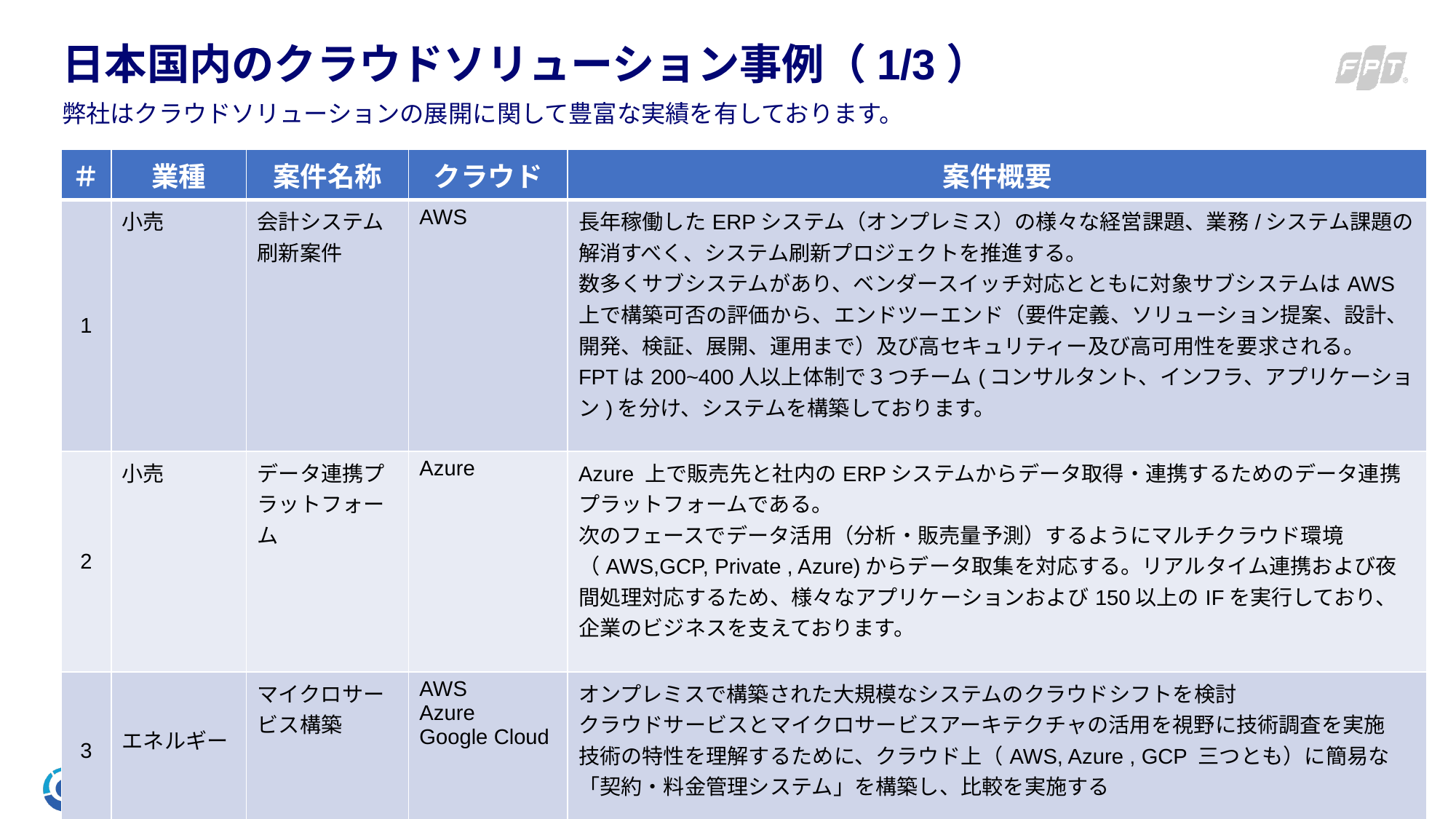

# 日本国内のクラウドソリューション事例（1/3）
弊社はクラウドソリューションの展開に関して豊富な実績を有しております。

| ＃ | 業種 | 案件名称 | クラウド | 案件概要 |
| --- | --- | --- | --- | --- |
| 1 | 小売 | 会計システム刷新案件 | AWS | 長年稼働したERPシステム（オンプレミス）の様々な経営課題、業務/システム課題の解消すべく、システム刷新プロジェクトを推進する。 数多くサブシステムがあり、ベンダースイッチ対応とともに対象サブシステムはAWS上で構築可否の評価から、エンドツーエンド（要件定義、ソリューション提案、設計、開発、検証、展開、運用まで）及び高セキュリティー及び高可用性を要求される。 FPTは200~400人以上体制で３つチーム(コンサルタント、インフラ、アプリケーション)を分け、システムを構築しております。 |
| 2 | 小売 | データ連携プラットフォーム | Azure | Azure 上で販売先と社内のERPシステムからデータ取得・連携するためのデータ連携プラットフォームである。 次のフェースでデータ活用（分析・販売量予測）するようにマルチクラウド環境（AWS,GCP, Private , Azure)からデータ取集を対応する。リアルタイム連携および夜間処理対応するため、様々なアプリケーションおよび150以上のIFを実行しており、企業のビジネスを支えております。 |
| 3 | エネルギー | マイクロサービス構築 | AWS Azure Google Cloud | オンプレミスで構築された大規模なシステムのクラウドシフトを検討 クラウドサービスとマイクロサービスアーキテクチャの活用を視野に技術調査を実施 技術の特性を理解するために、クラウド上（AWS, Azure , GCP 三つとも）に簡易な「契約・料金管理システム」を構築し、比較を実施する |
13
© Copyright FPT  – Level of Confidentiality